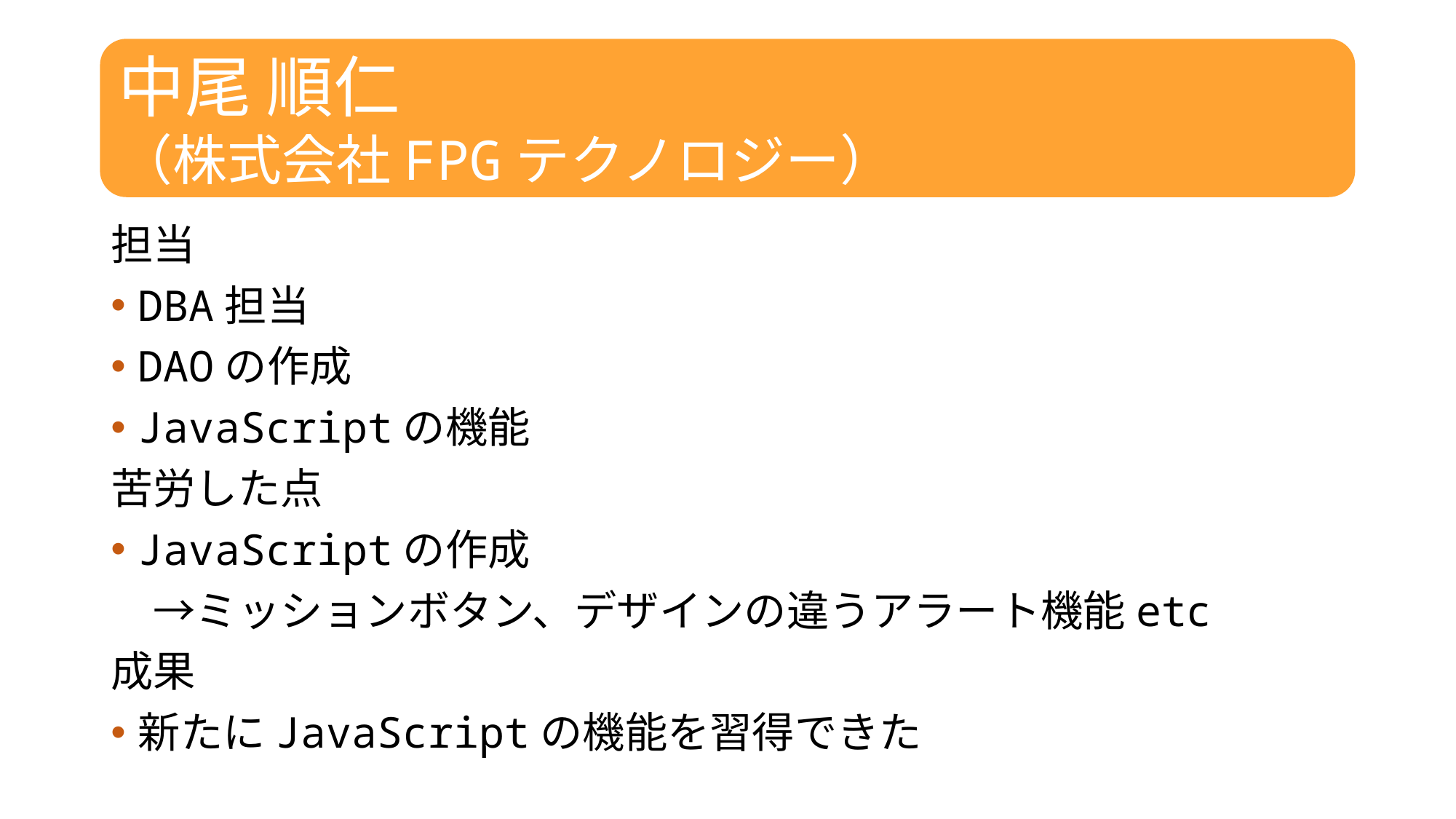

中尾 順仁
（株式会社FPGテクノロジー）
担当
DBA担当
DAOの作成
JavaScriptの機能
苦労した点
JavaScriptの作成
　→ミッションボタン、デザインの違うアラート機能etc
成果
新たにJavaScriptの機能を習得できた